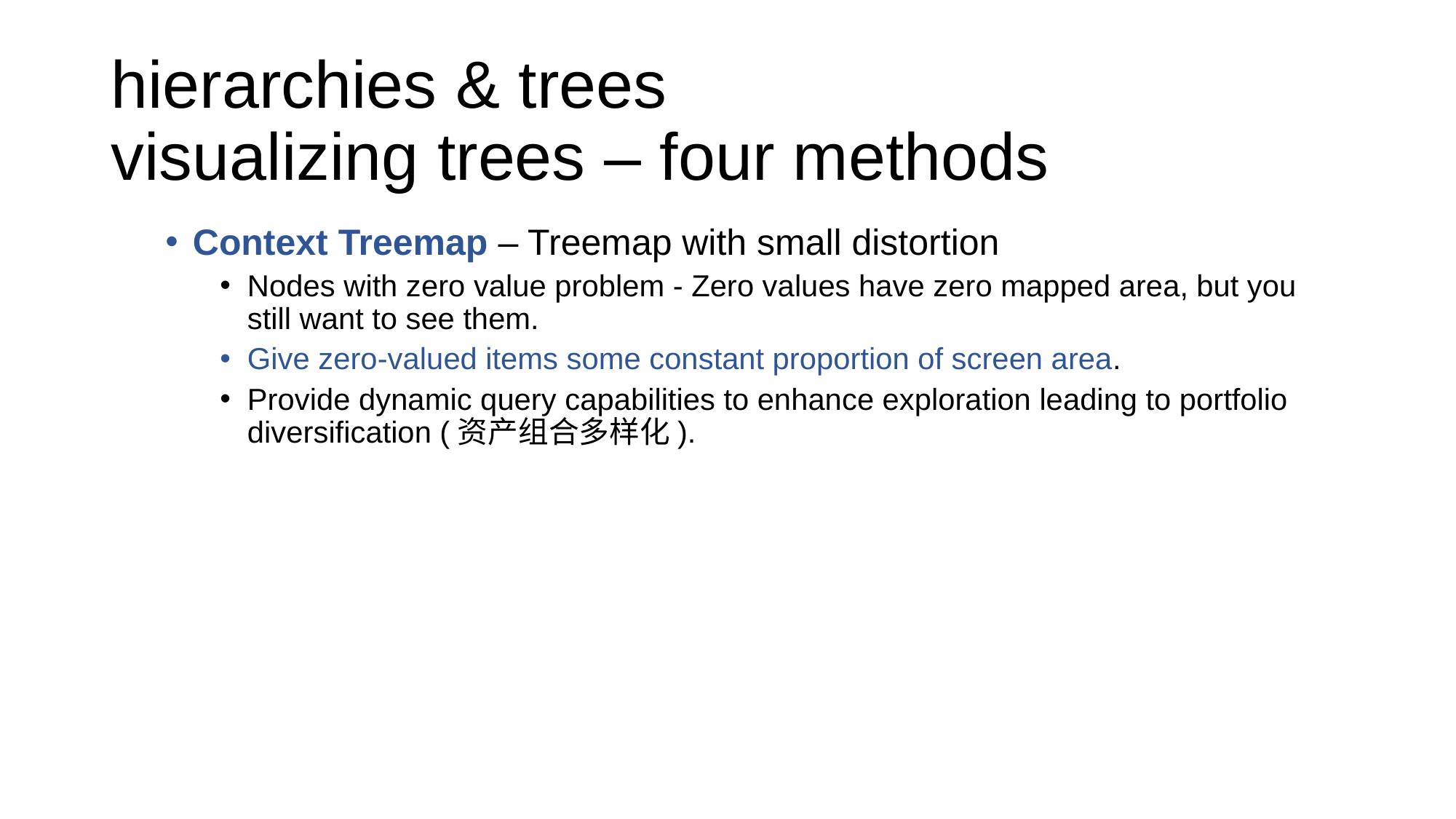

# hierarchies & trees visualizing trees – four methods
Context Treemap – Treemap with small distortion
Nodes with zero value problem - Zero values have zero mapped area, but you still want to see them.
Give zero-valued items some constant proportion of screen area.
Provide dynamic query capabilities to enhance exploration leading to portfolio diversification (资产组合多样化).